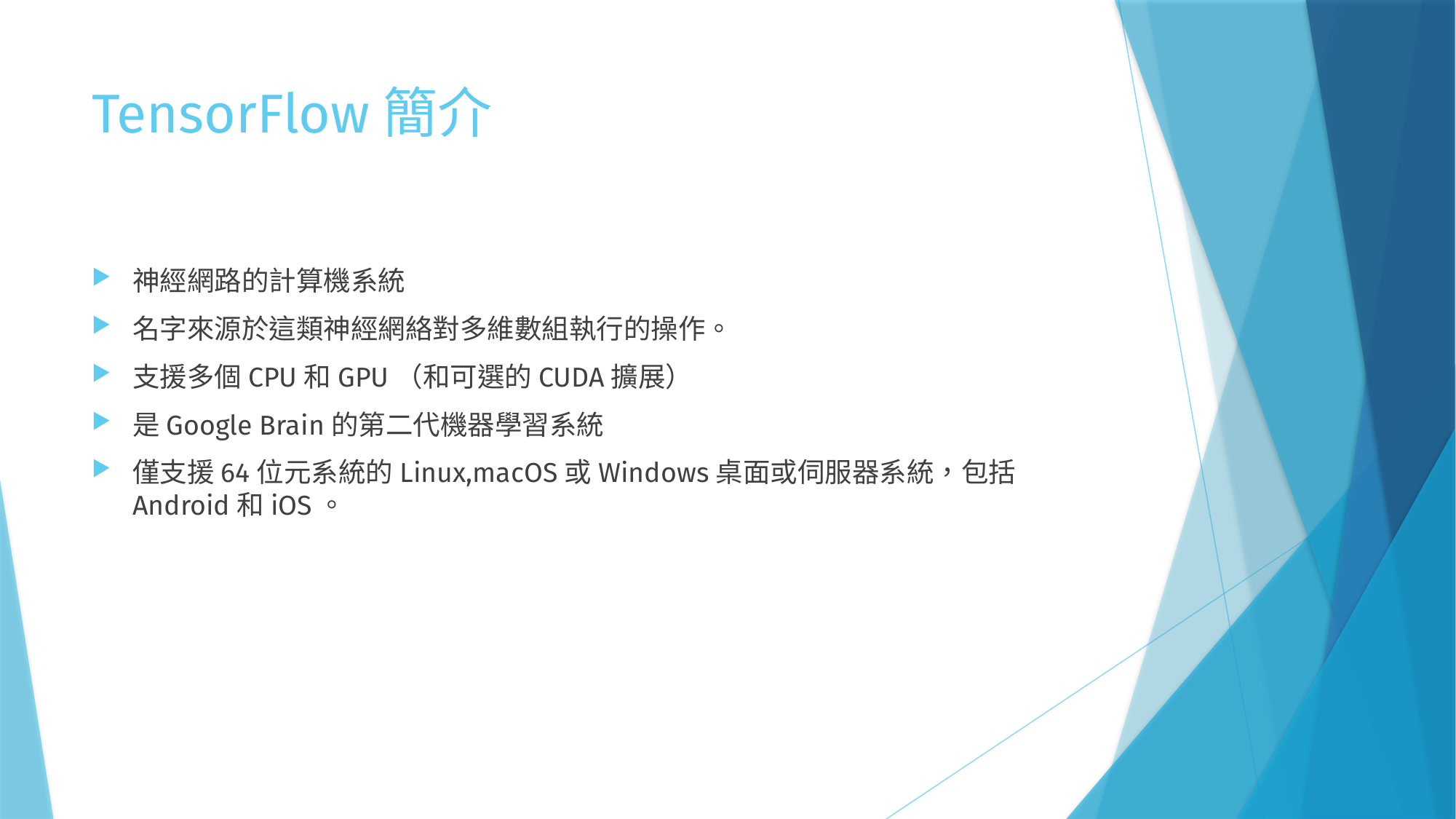

# TensorFlow簡介
神經網路的計算機系統
名字來源於這類神經網絡對多維數組執行的操作。
支援多個CPU和GPU（和可選的CUDA擴展）
是Google Brain的第二代機器學習系統
僅支援64位元系統的Linux,macOS或Windows桌面或伺服器系統，包括Android和iOS。